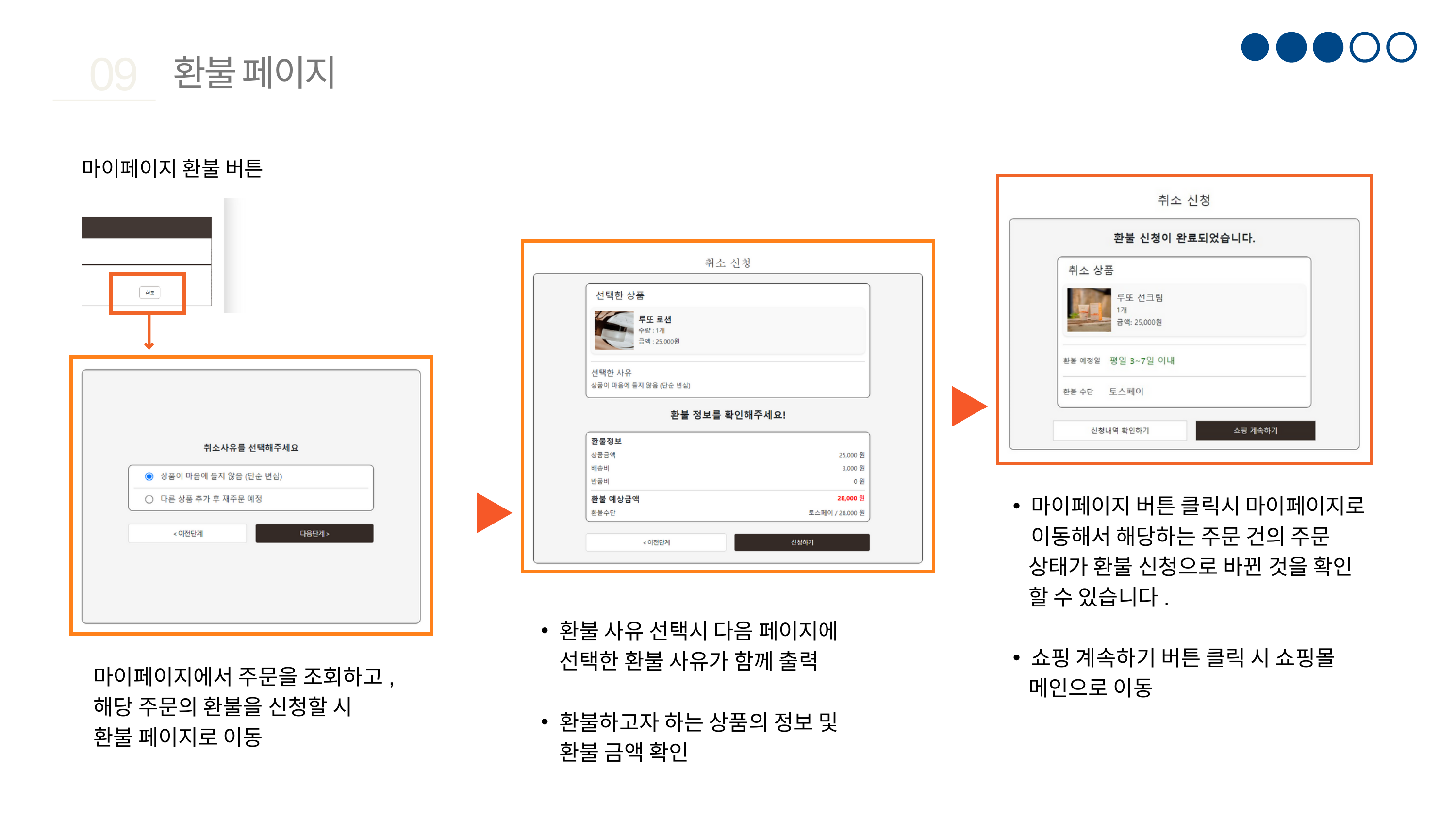

09
환불 페이지

마이페이지 환불 버튼

마이페이지 버튼 클릭시 마이페이지로 이동해서 해당하는 주문 건의 주문
      상태가 환불 신청으로 바뀐 것을 확인
      할 수 있습니다.

쇼핑 계속하기 버튼 클릭 시 쇼핑몰
      메인으로 이동

환불 사유 선택시 다음 페이지에 선택한 환불 사유가 함께 출력

환불하고자 하는 상품의 정보 및 환불 금액 확인

마이페이지에서 주문을 조회하고, 해당 주문의 환불을 신청할 시
환불 페이지로 이동